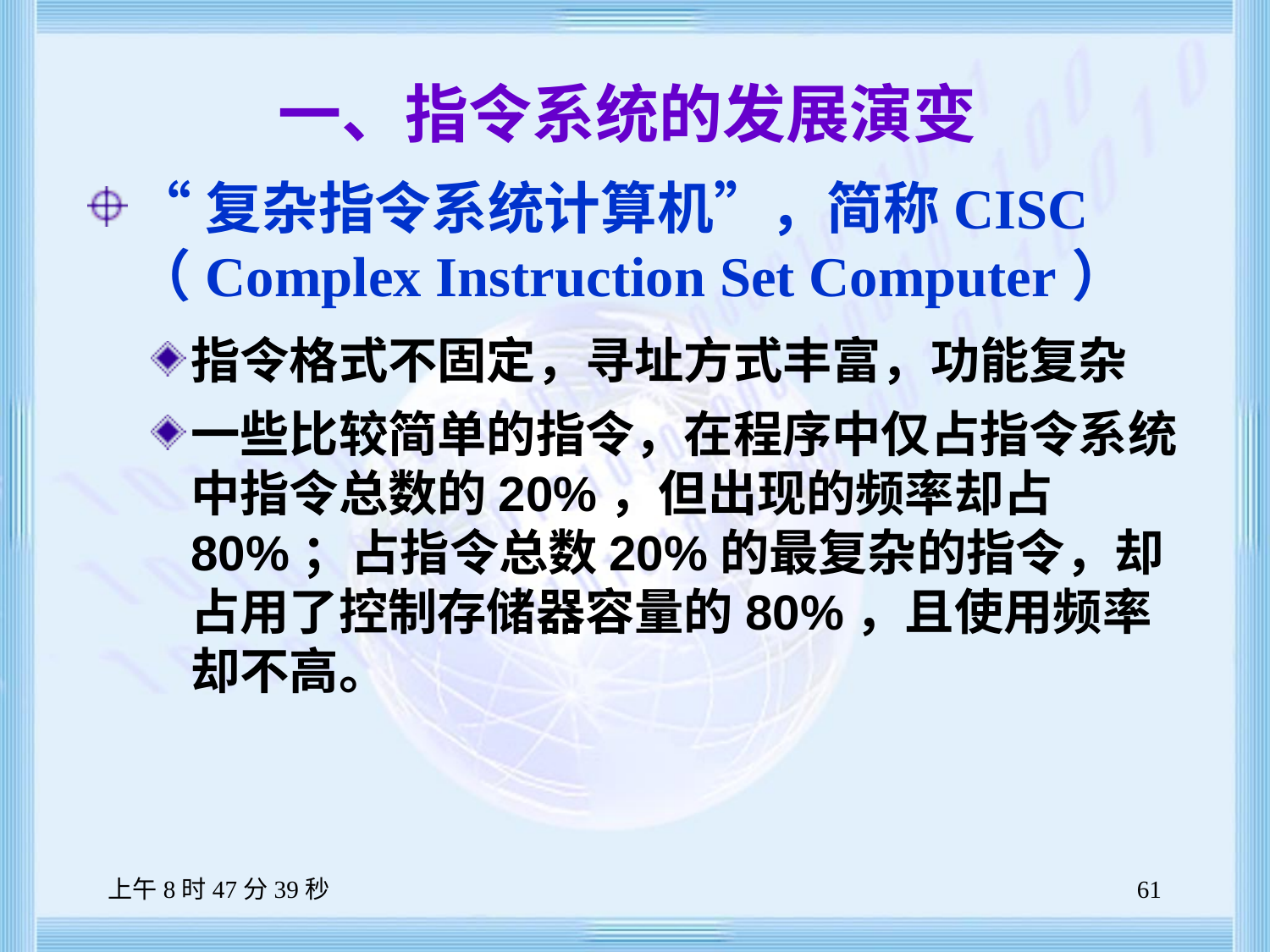

# 一、指令系统的发展演变
“复杂指令系统计算机”，简称CISC（Complex Instruction Set Computer）
指令格式不固定，寻址方式丰富，功能复杂
一些比较简单的指令，在程序中仅占指令系统中指令总数的20%，但出现的频率却占80%；占指令总数20%的最复杂的指令，却占用了控制存储器容量的80%，且使用频率却不高。
上午8时47分39秒
61